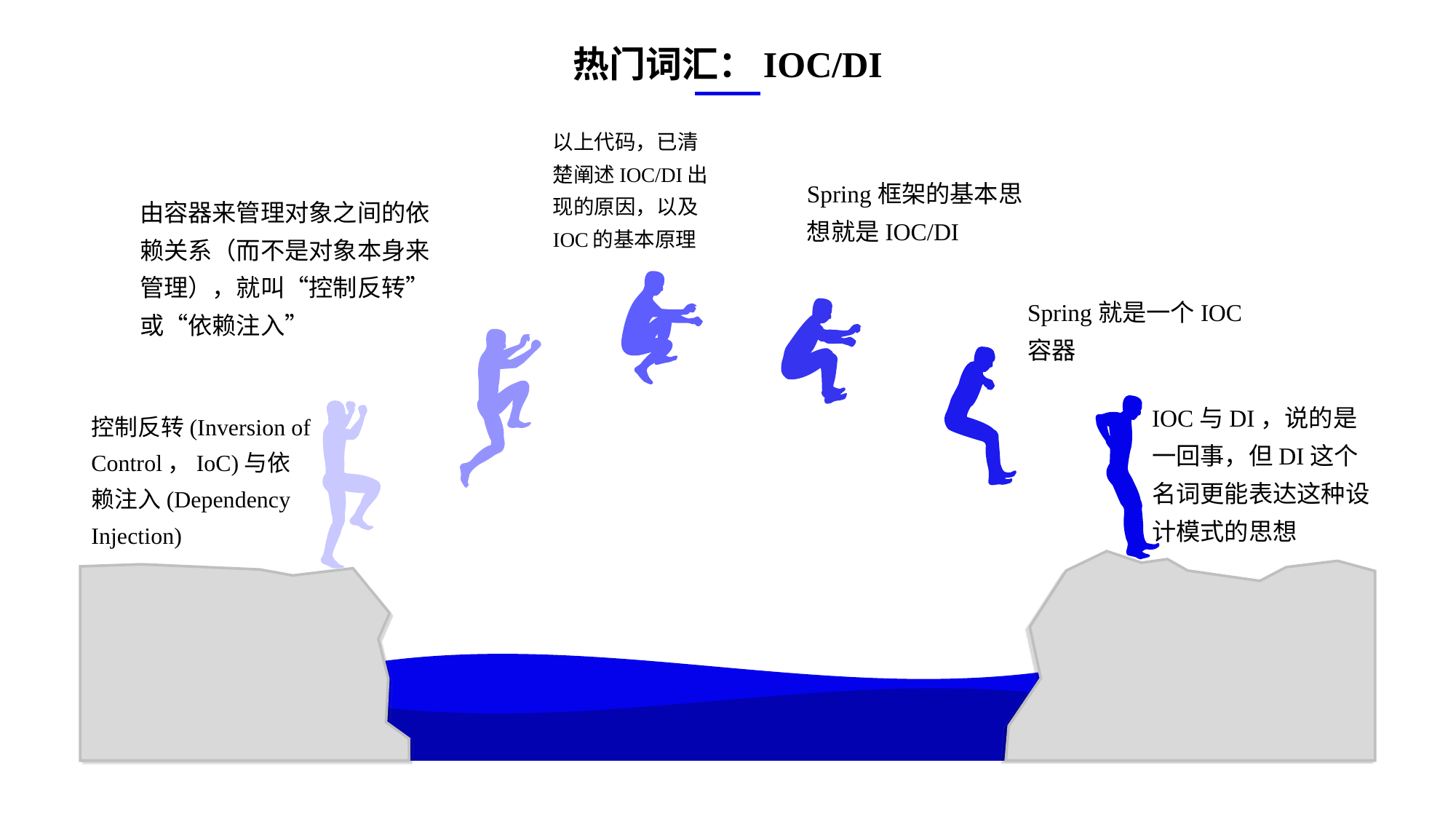

热门词汇：IOC/DI
以上代码，已清楚阐述IOC/DI出现的原因，以及IOC的基本原理
Spring框架的基本思想就是IOC/DI
由容器来管理对象之间的依赖关系（而不是对象本身来管理），就叫“控制反转”或“依赖注入”
e7d195523061f1c0ae0eb3eed39d2bcef4622b2499a05fe6567B54A876BEB457BD1EB8EBE9915191D1FA2E860D28D251AB291D9CBBDD28D4BD16020FD75D8281481517FC21E86E4C931520AFA1087E92E357E3DB373CA326F6F926B1A67F681E99E875FFD293B2C32B3919AE4D43F9436862A7DD54F9346DF3662D8AB7319030EF75D53FF682DE13

Spring就是一个IOC容器

IOC与DI，说的是一回事，但DI这个名词更能表达这种设计模式的思想

控制反转(Inversion of Control，IoC)与依赖注入(Dependency Injection)